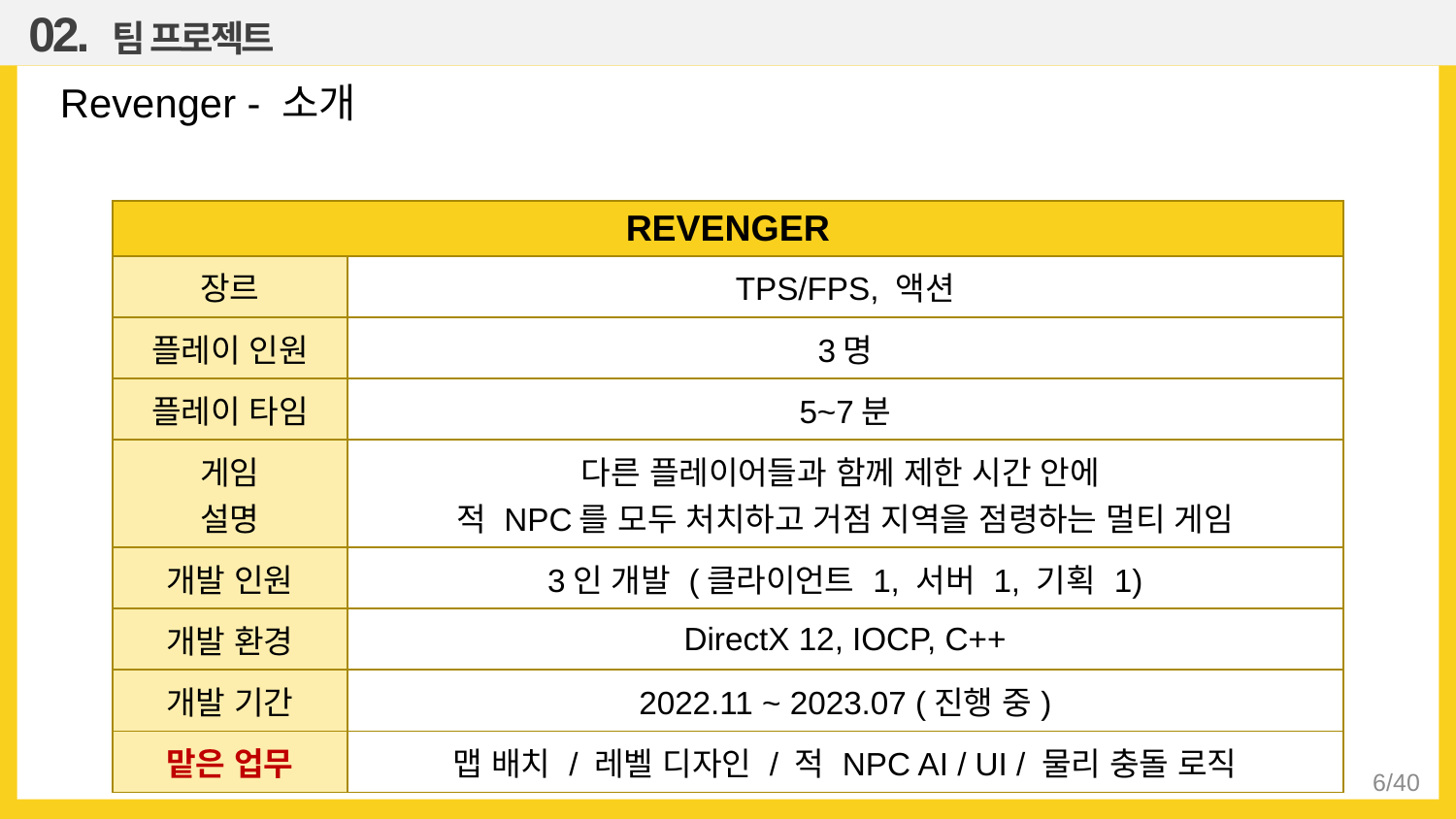

02. 팀 프로젝트

Revenger - 소개
| REVENGER |  |
| --- | --- |
| 장르 | TPS/FPS, 액션 |
| 플레이 인원 | 3명 |
| 플레이 타임 | 5~7분 |
| 게임 설명 | 다른 플레이어들과 함께 제한 시간 안에 적 NPC를 모두 처치하고 거점 지역을 점령하는 멀티 게임 |
| 개발 인원 | 3인 개발 (클라이언트 1, 서버 1, 기획 1) |
| 개발 환경 | DirectX 12, IOCP, C++ |
| 개발 기간 | 2022.11 ~ 2023.07 (진행 중) |
| 맡은 업무 | 맵 배치 / 레벨 디자인 / 적 NPC AI / UI / 물리 충돌 로직 |
6/40